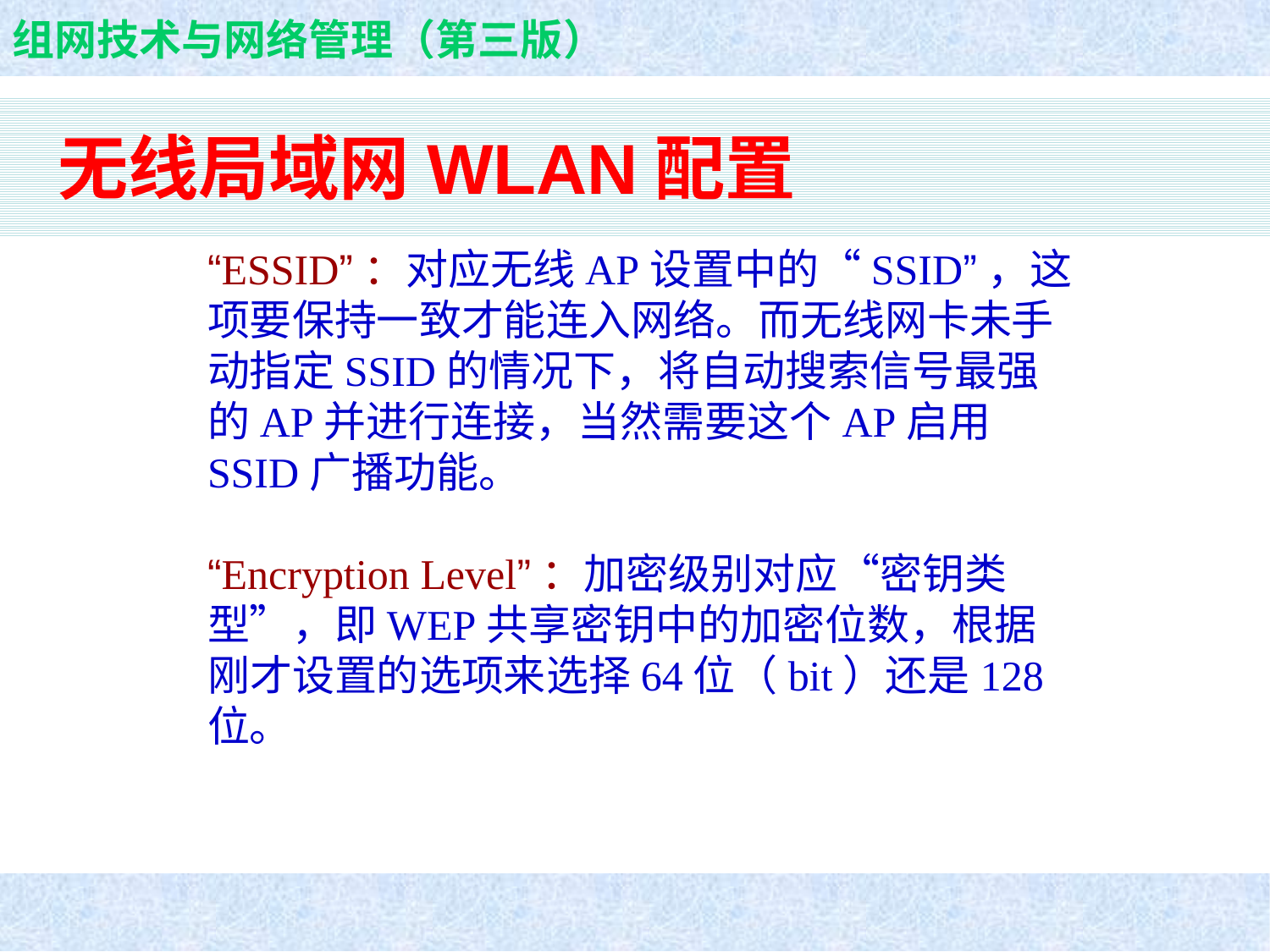

# 无线局域网WLAN配置
“ESSID”：对应无线AP设置中的“SSID”，这项要保持一致才能连入网络。而无线网卡未手动指定SSID的情况下，将自动搜索信号最强的AP并进行连接，当然需要这个AP启用SSID广播功能。

“Encryption Level”：加密级别对应“密钥类型”，即WEP共享密钥中的加密位数，根据刚才设置的选项来选择64位（bit）还是128位。